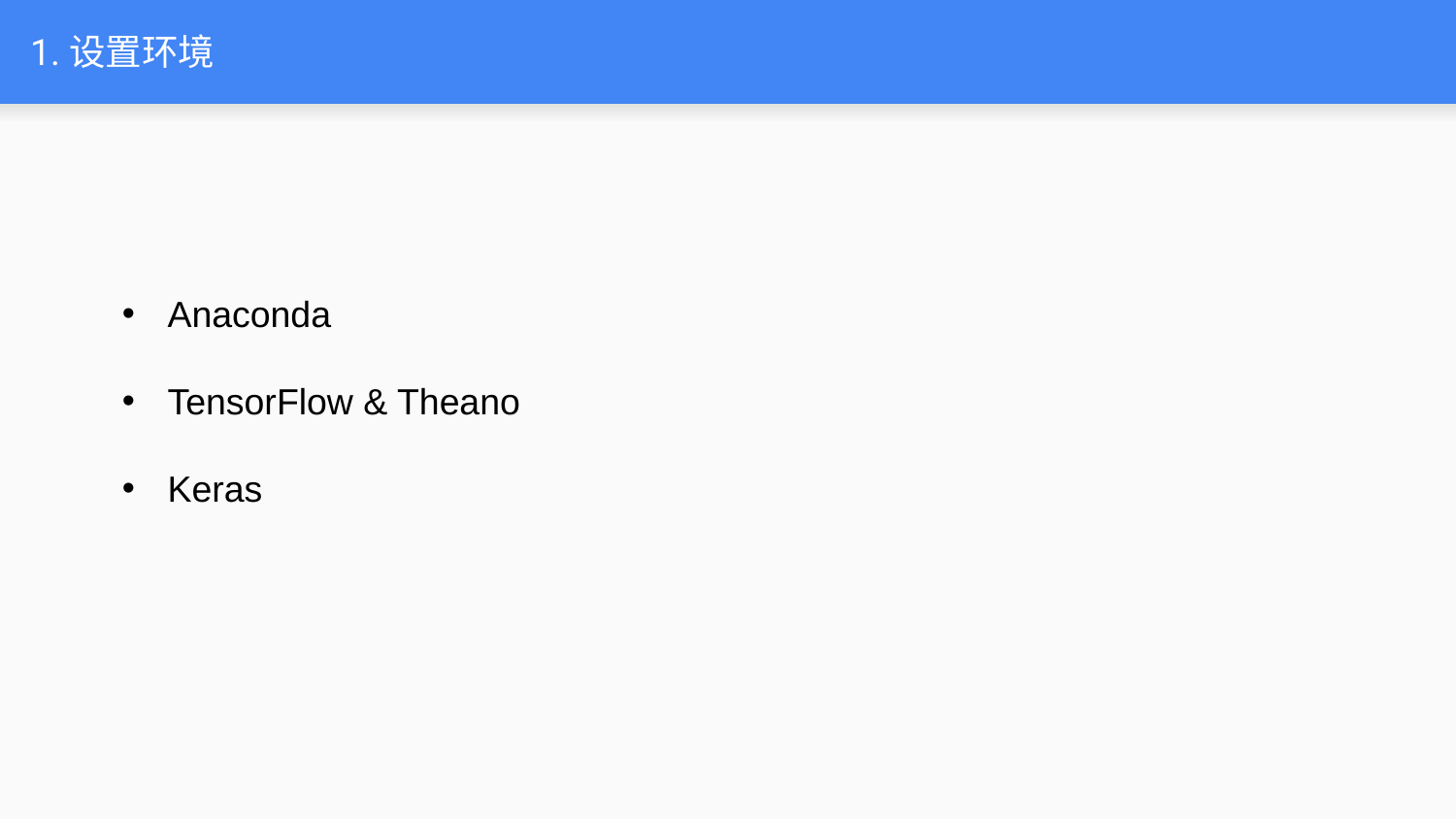

# 1.设置环境
Anaconda

TensorFlow & Theano

Keras